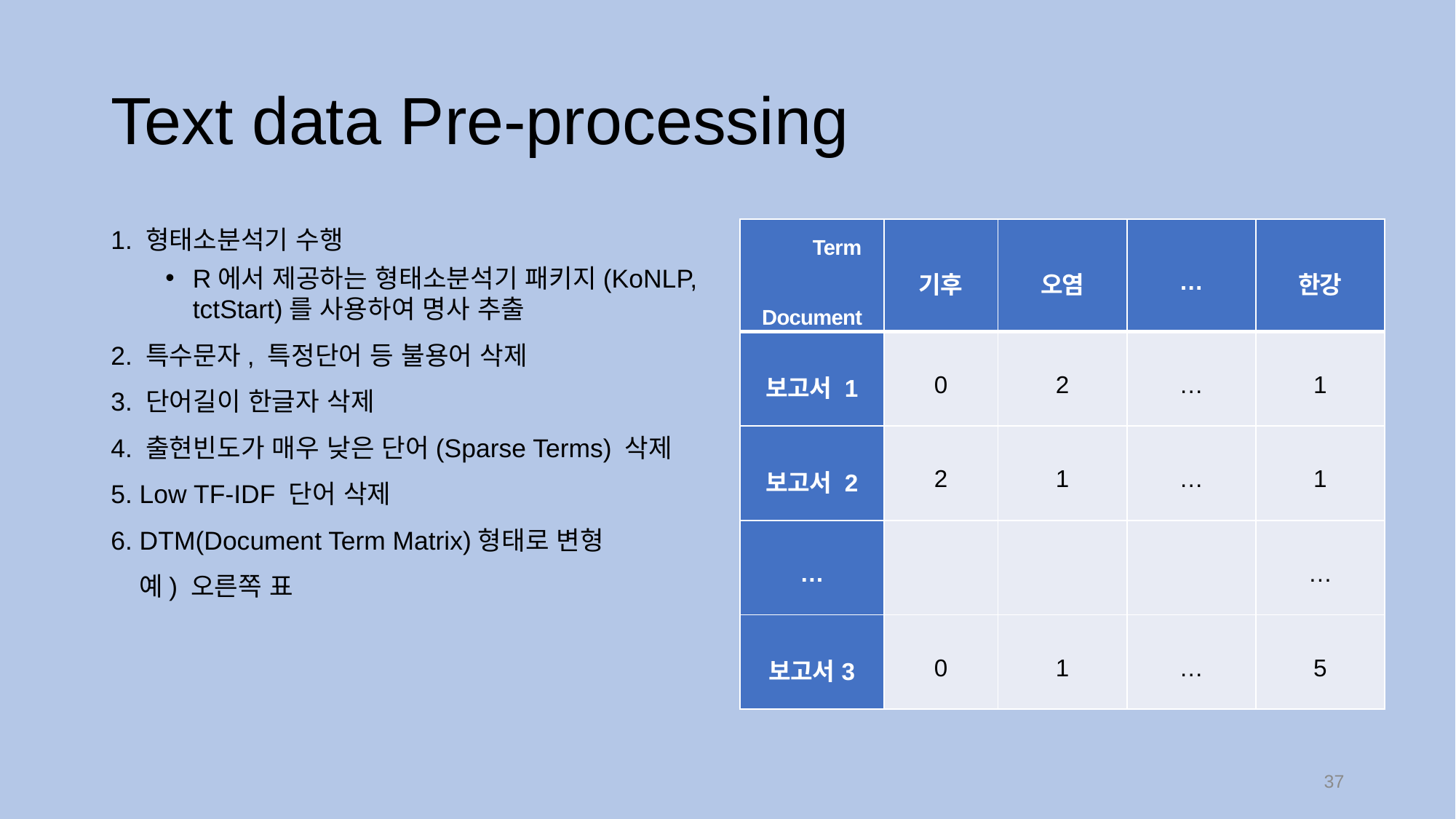

# Text data Pre-processing

1. 형태소분석기 수행
R에서 제공하는 형태소분석기 패키지(KoNLP, tctStart)를 사용하여 명사 추출
2. 특수문자, 특정단어 등 불용어 삭제
3. 단어길이 한글자 삭제
4. 출현빈도가 매우 낮은 단어(Sparse Terms) 삭제
5. Low TF-IDF 단어 삭제
6. DTM(Document Term Matrix)형태로 변형
   예) 오른쪽 표

| Term Document | 기후 | 오염 | … | 한강 |
| --- | --- | --- | --- | --- |
| 보고서 1 | 0 | 2 | … | 1 |
| 보고서 2 | 2 | 1 | … | 1 |
| … |  |  |  | … |
| 보고서3 | 0 | 1 | … | 5 |
37